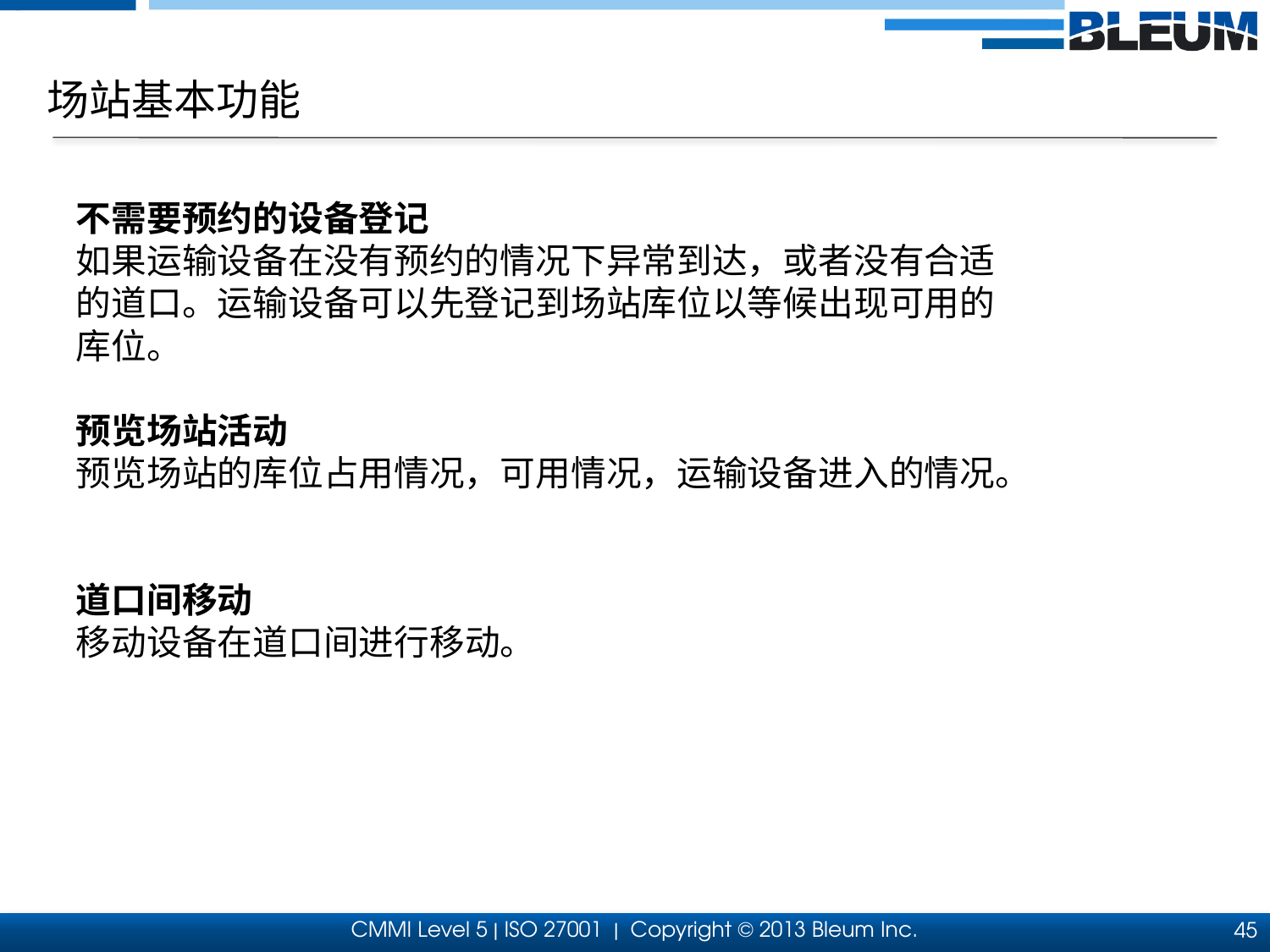

场站基本功能

不需要预约的设备登记
如果运输设备在没有预约的情况下异常到达，或者没有合适的道口。运输设备可以先登记到场站库位以等候出现可用的库位。

预览场站活动
预览场站的库位占用情况，可用情况，运输设备进入的情况。

道口间移动
移动设备在道口间进行移动。

45